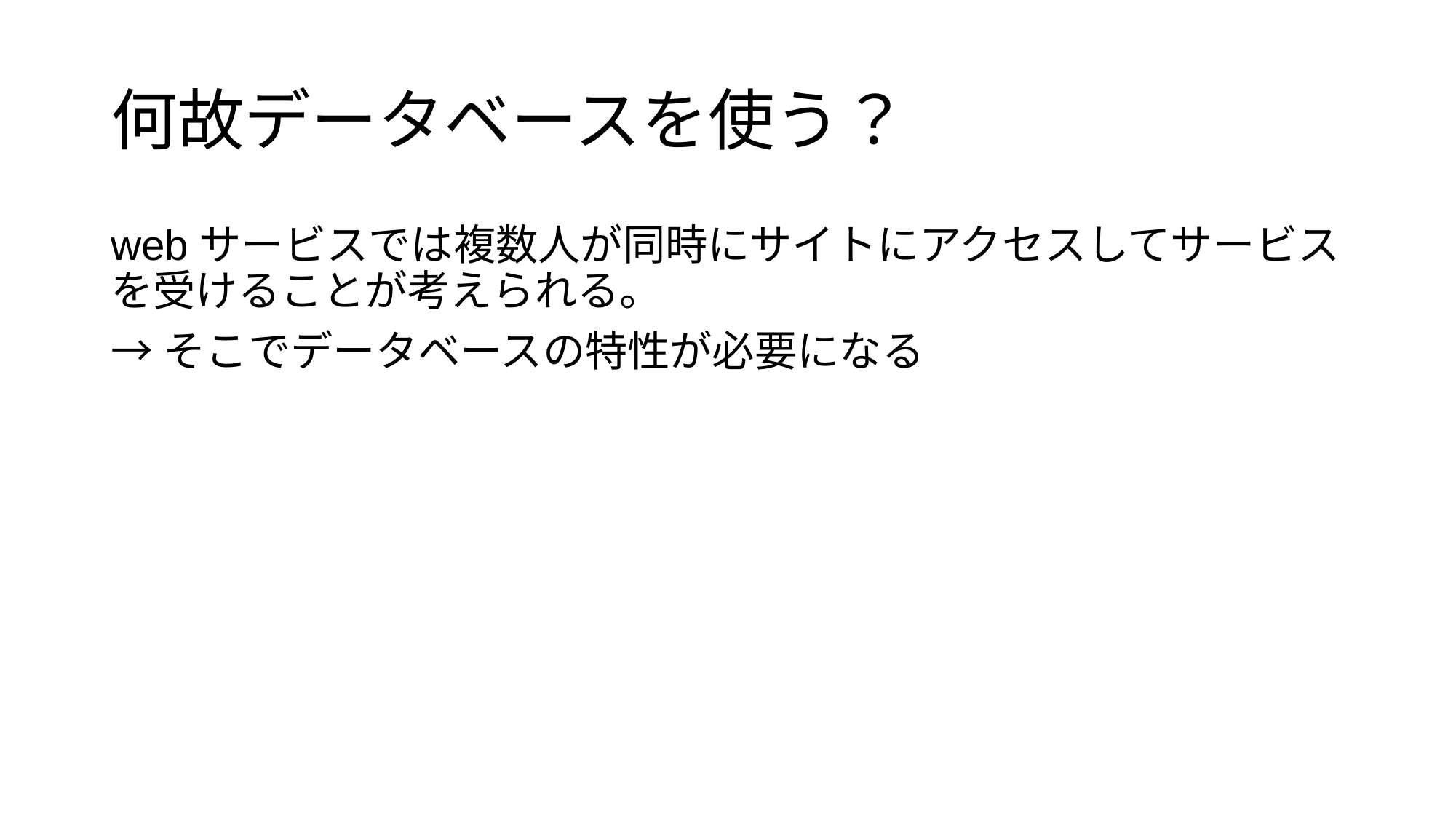

# 何故データベースを使う？
webサービスでは複数人が同時にサイトにアクセスしてサービスを受けることが考えられる。
→そこでデータベースの特性が必要になる